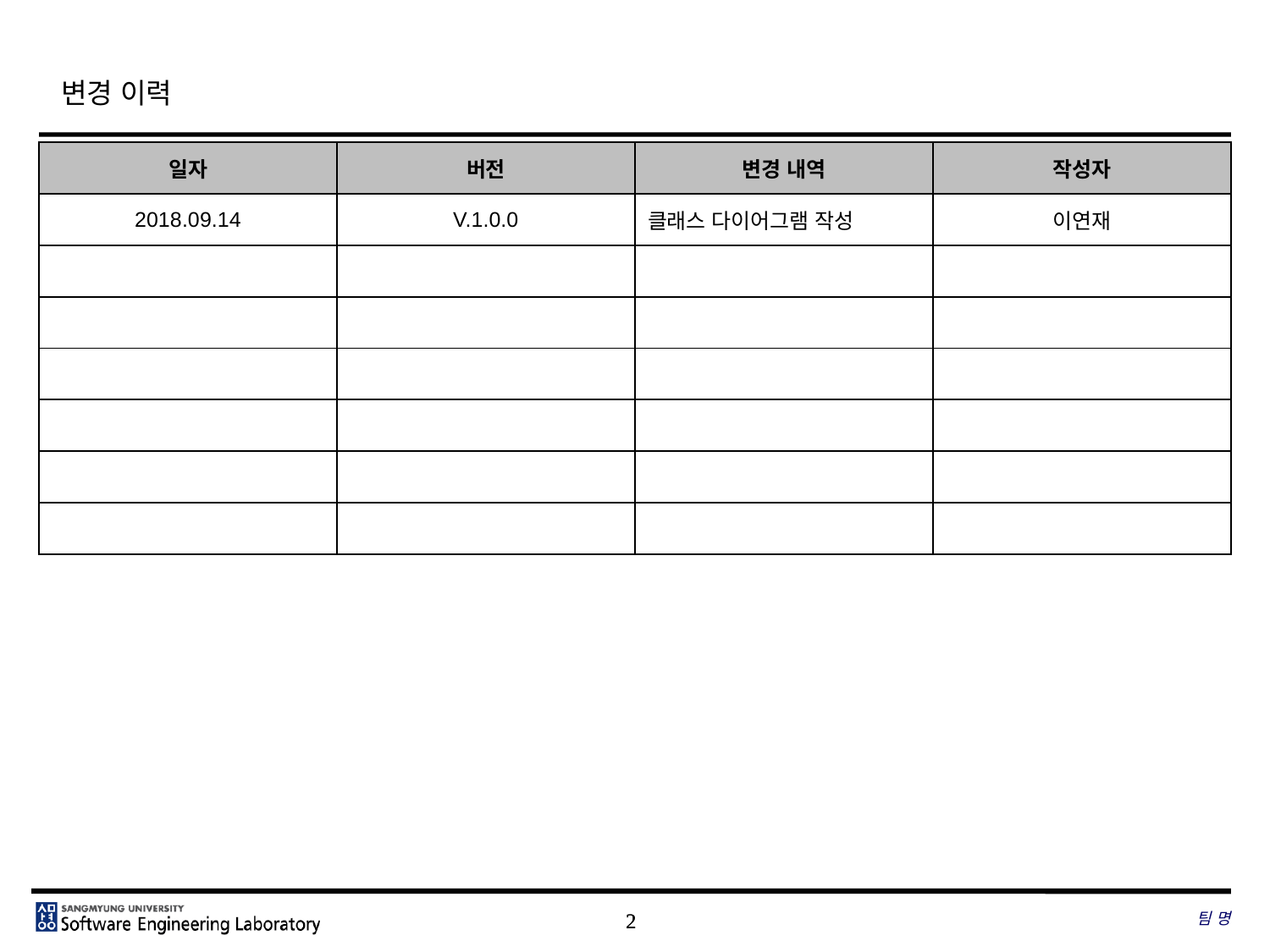

# 변경 이력
| 일자 | 버전 | 변경 내역 | 작성자 |
| --- | --- | --- | --- |
| 2018.09.14 | V.1.0.0 | 클래스 다이어그램 작성 | 이연재 |
|  |  |  |  |
|  |  |  |  |
|  |  |  |  |
|  |  |  |  |
|  |  |  |  |
|  |  |  |  |
팀 명